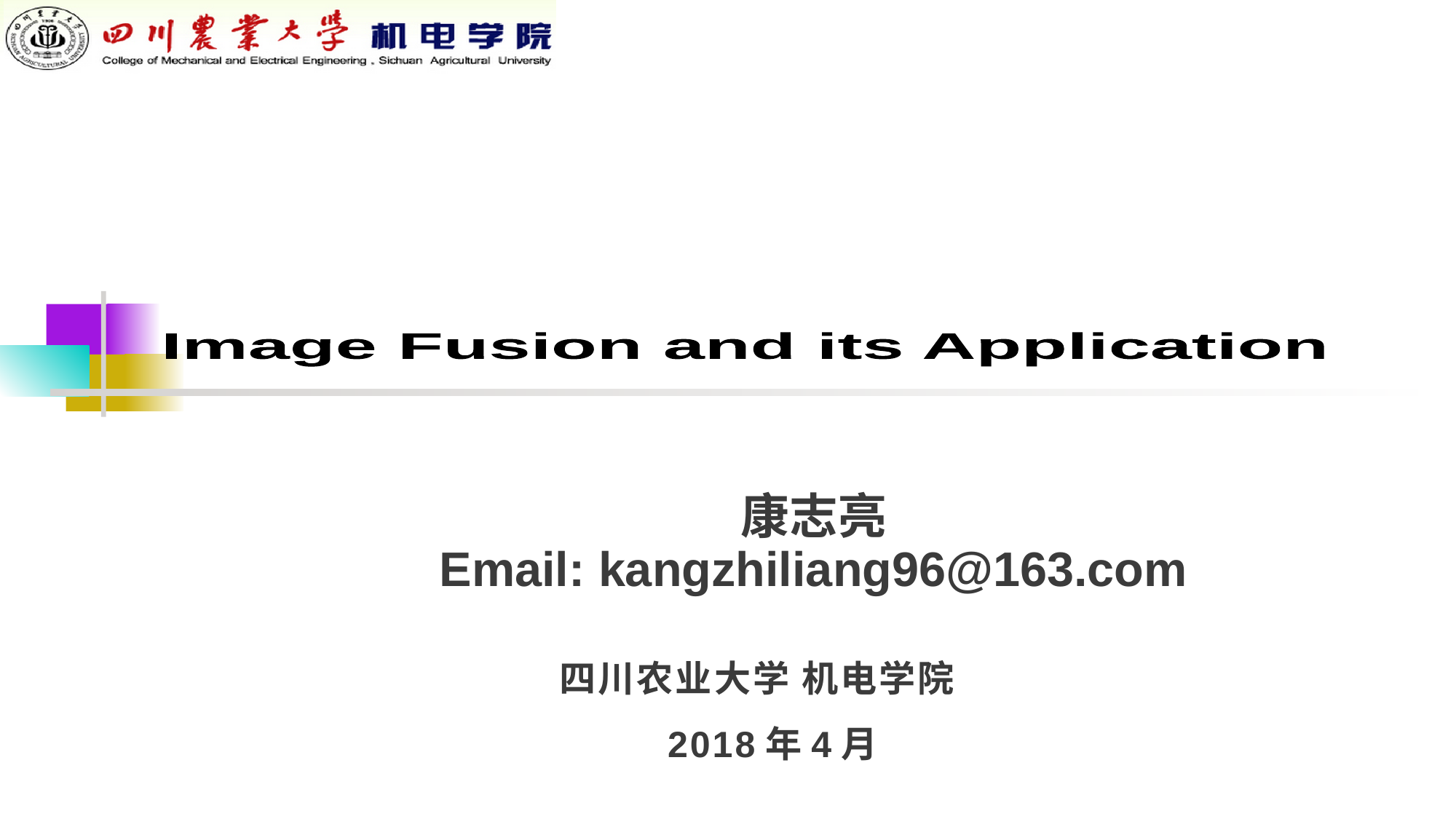

图像融合及应用
Image Fusion and its Application
康志亮
Email: kangzhiliang96@163.com
四川农业大学 机电学院
2018年4月